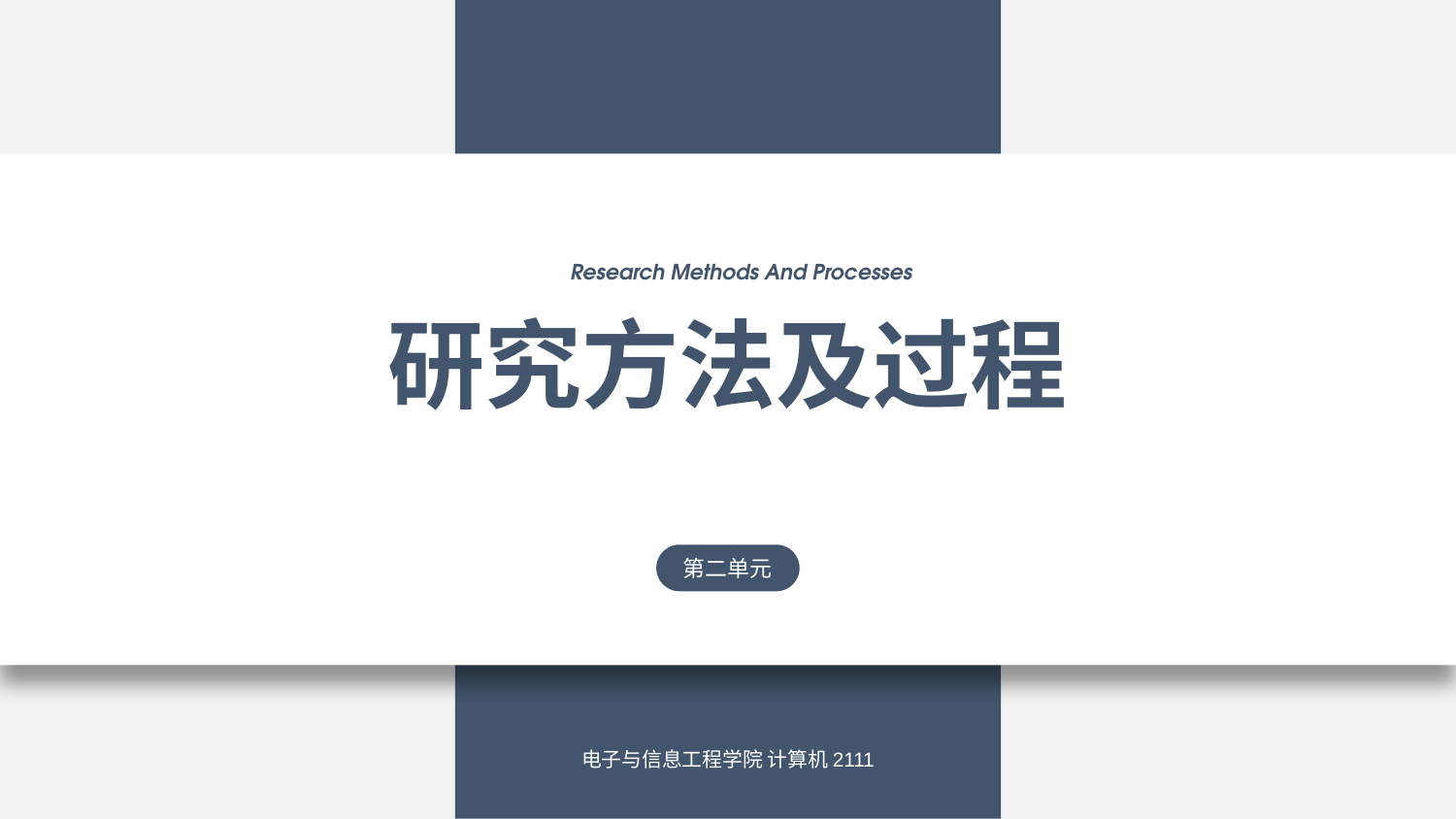

Research Methods And Processes
研究方法及过程
第二单元
电子与信息工程学院 计算机2111